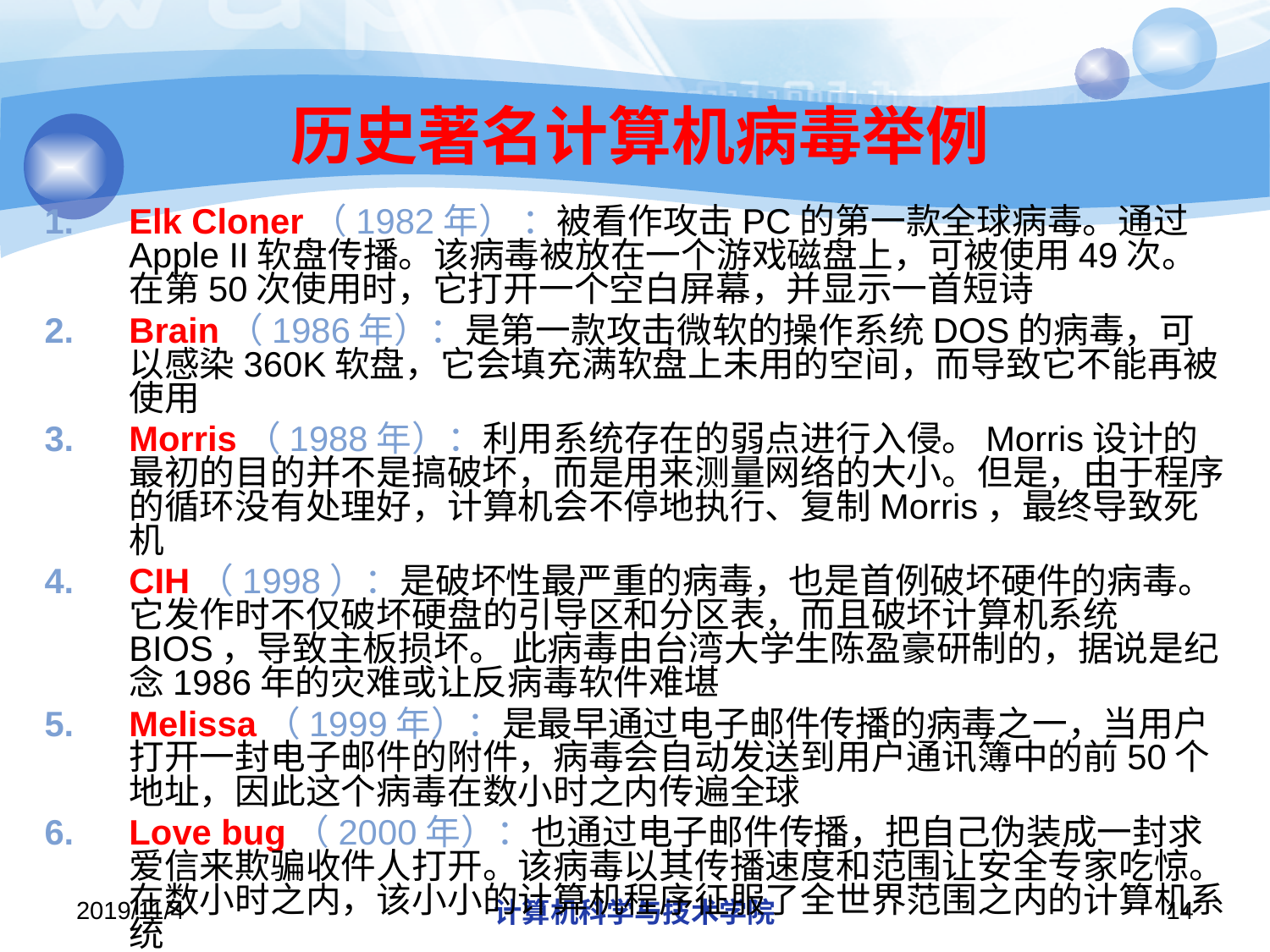

# 历史著名计算机病毒举例
Elk Cloner（1982年） ：被看作攻击PC的第一款全球病毒。通过Apple II软盘传播。该病毒被放在一个游戏磁盘上，可被使用49次。在第50次使用时，它打开一个空白屏幕，并显示一首短诗
Brain（1986年）：是第一款攻击微软的操作系统DOS的病毒，可以感染360K软盘，它会填充满软盘上未用的空间，而导致它不能再被使用
Morris（1988年）：利用系统存在的弱点进行入侵。Morris设计的最初的目的并不是搞破坏，而是用来测量网络的大小。但是，由于程序的循环没有处理好，计算机会不停地执行、复制Morris，最终导致死机
CIH（1998）：是破坏性最严重的病毒，也是首例破坏硬件的病毒。它发作时不仅破坏硬盘的引导区和分区表，而且破坏计算机系统BIOS，导致主板损坏。 此病毒由台湾大学生陈盈豪研制的，据说是纪念1986年的灾难或让反病毒软件难堪
Melissa（1999年）：是最早通过电子邮件传播的病毒之一，当用户打开一封电子邮件的附件，病毒会自动发送到用户通讯簿中的前50个地址，因此这个病毒在数小时之内传遍全球
Love bug（2000年）：也通过电子邮件传播，把自己伪装成一封求爱信来欺骗收件人打开。该病毒以其传播速度和范围让安全专家吃惊。在数小时之内，该小小的计算机程序征服了全世界范围之内的计算机系统
2019/11/4
计算机科学与技术学院
14